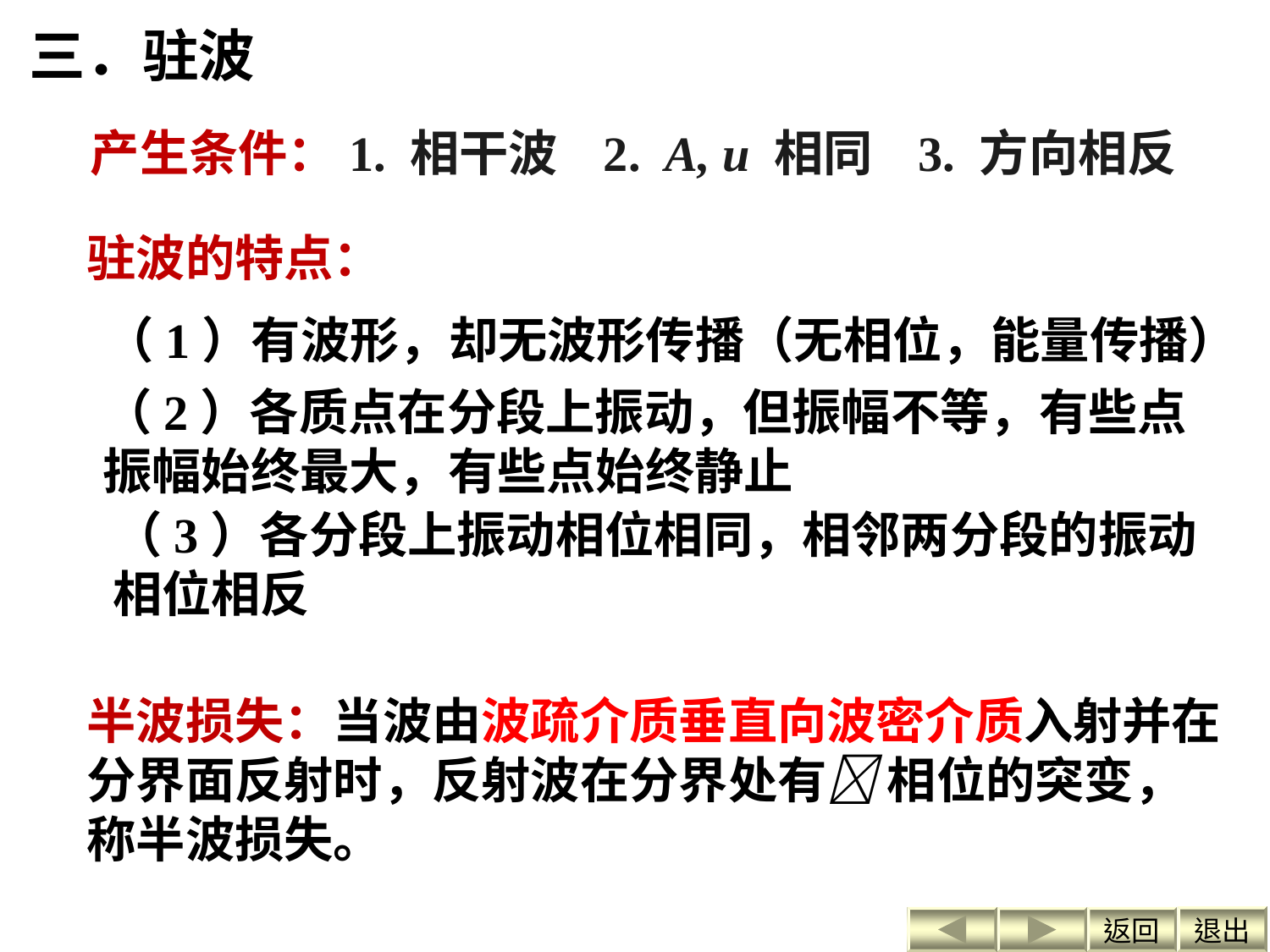

三．驻波
产生条件：1. 相干波   2.  A, u 相同   3. 方向相反
驻波的特点：
（1）有波形，却无波形传播（无相位，能量传播）
（2）各质点在分段上振动，但振幅不等，有些点振幅始终最大，有些点始终静止
（3）各分段上振动相位相同，相邻两分段的振动相位相反
半波损失：当波由波疏介质垂直向波密介质入射并在分界面反射时，反射波在分界处有π 相位的突变，称半波损失。